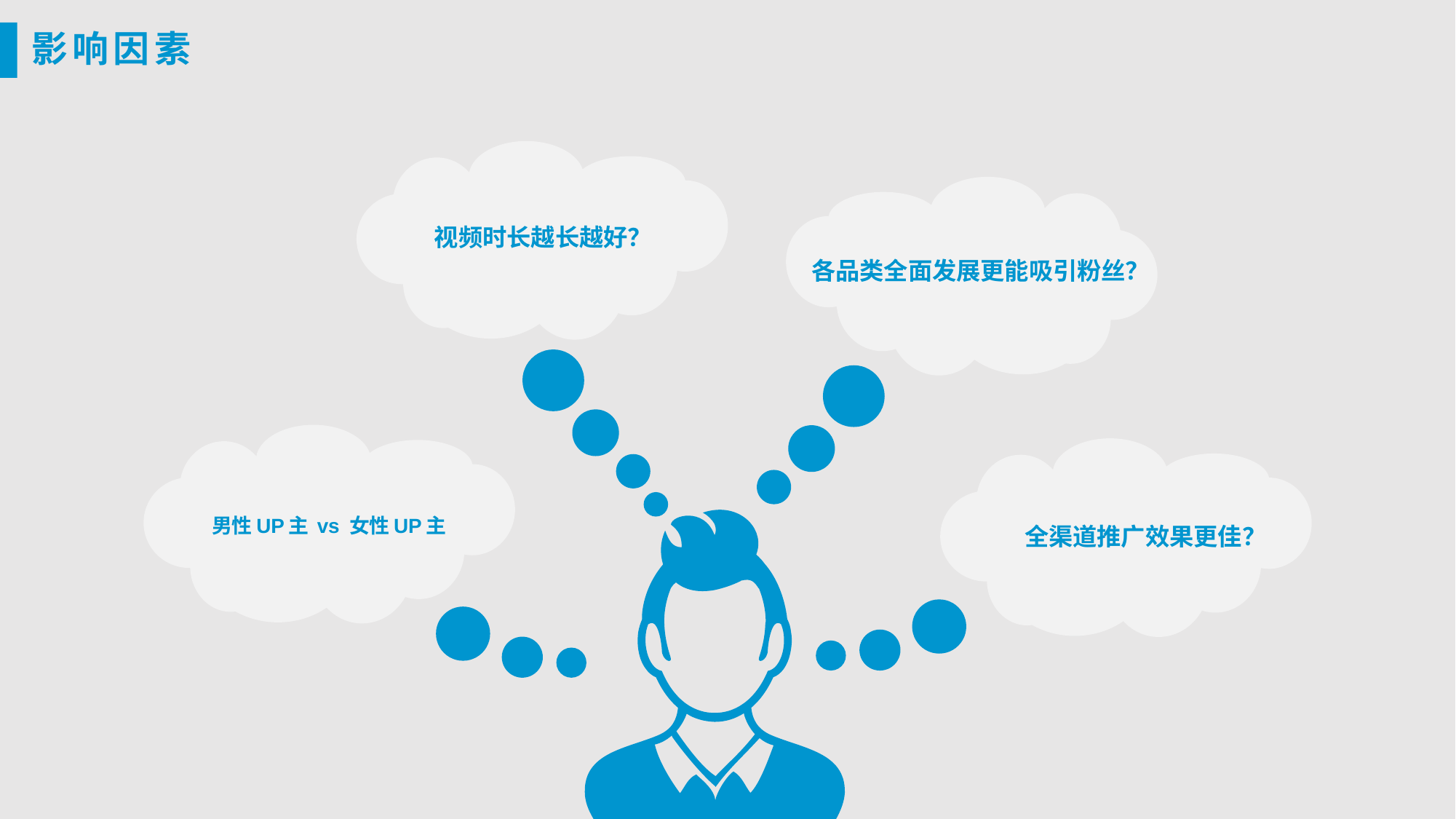

影响因素

男性UP主 vs 女性UP主
视频时长越长越好？
各品类全面发展更能吸引粉丝？
全渠道推广效果更佳？